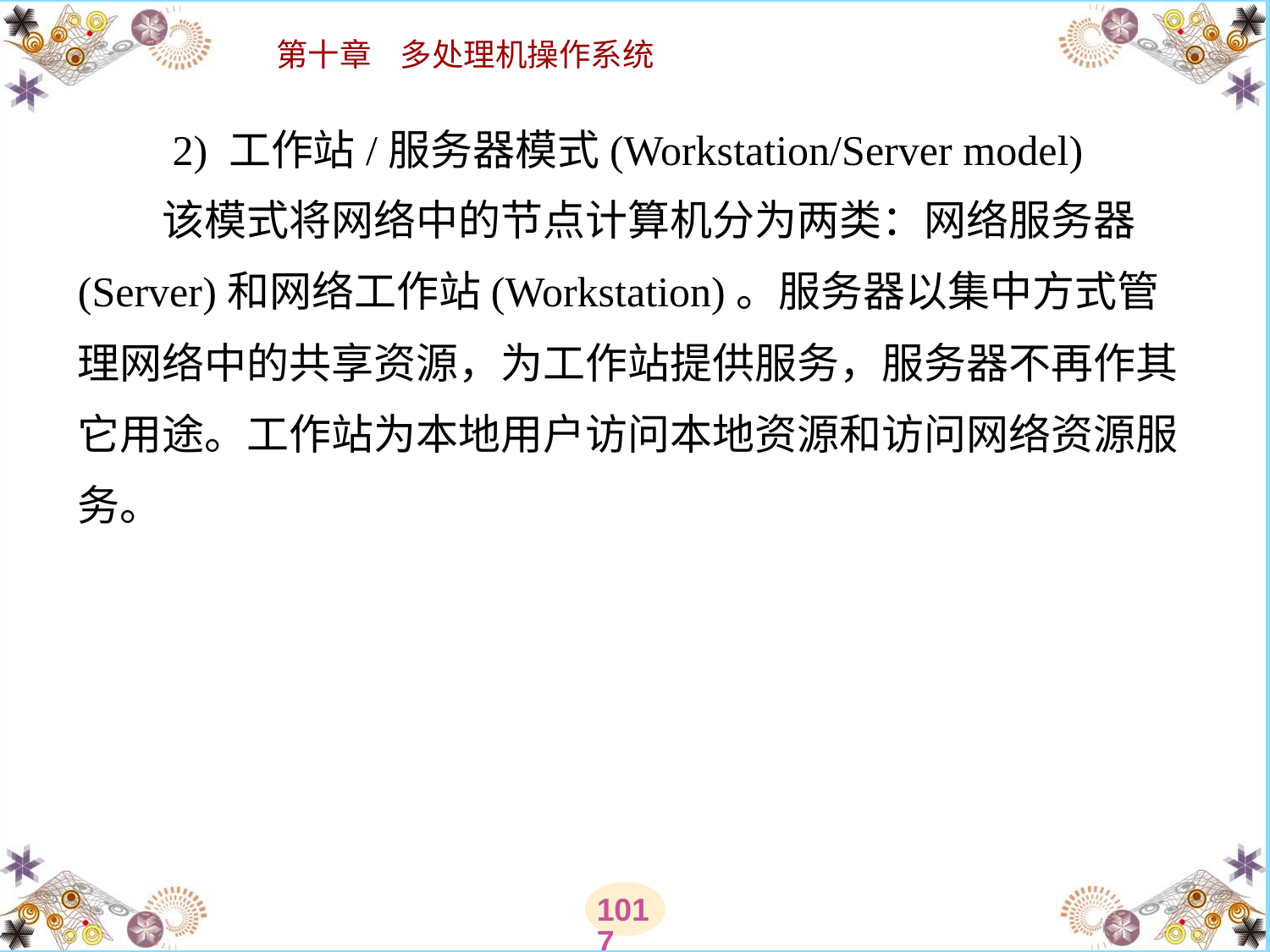

# 2) 工作站/服务器模式(Workstation/Server model) 　　该模式将网络中的节点计算机分为两类：网络服务器(Server)和网络工作站(Workstation)。服务器以集中方式管理网络中的共享资源，为工作站提供服务，服务器不再作其它用途。工作站为本地用户访问本地资源和访问网络资源服务。